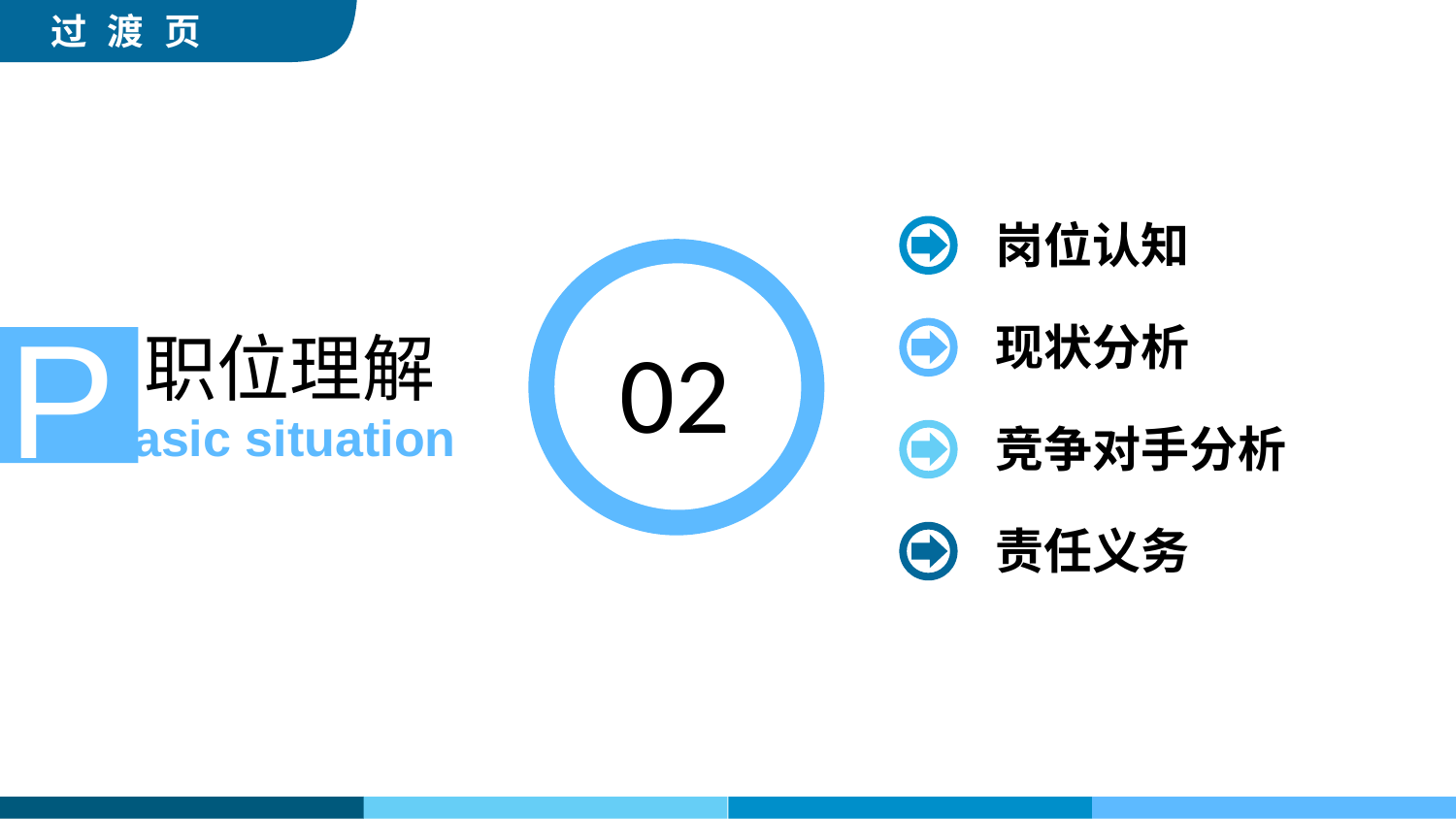

过 渡 页
岗位认知

02
P
职位理解

asic situation
现状分析

竞争对手分析

责任义务